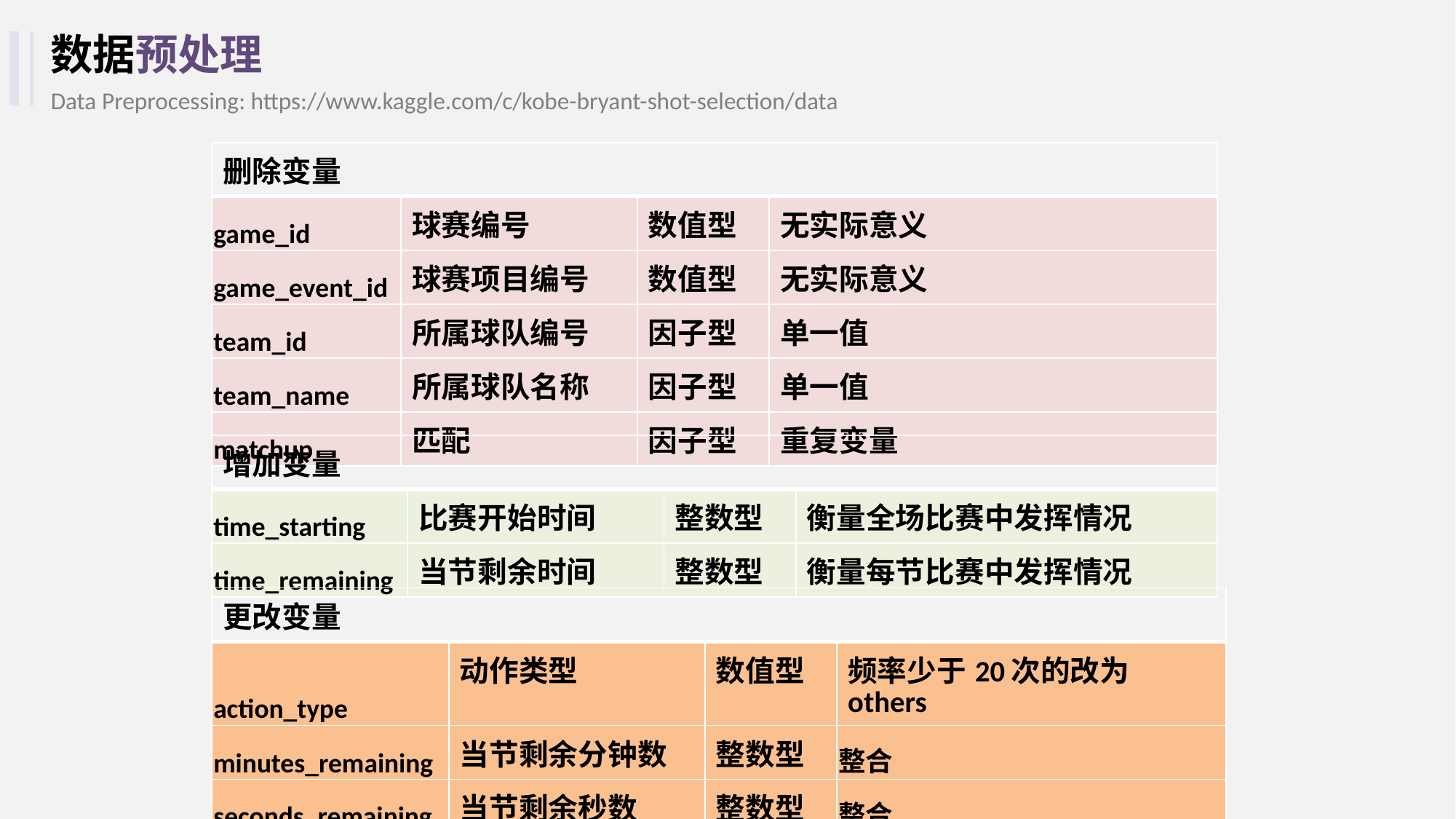

数据预处理
Data Preprocessing: https://www.kaggle.com/c/kobe-bryant-shot-selection/data
| 删除变量 |  |  |  |
| --- | --- | --- | --- |
| game\_id | 球赛编号 | 数值型 | 无实际意义 |
| game\_event\_id | 球赛项目编号 | 数值型 | 无实际意义 |
| team\_id | 所属球队编号 | 因子型 | 单一值 |
| team\_name | 所属球队名称 | 因子型 | 单一值 |
| matchup | 匹配 | 因子型 | 重复变量 |
| 增加变量 |  |  |  |
| --- | --- | --- | --- |
| time\_starting | 比赛开始时间 | 整数型 | 衡量全场比赛中发挥情况 |
| time\_remaining | 当节剩余时间 | 整数型 | 衡量每节比赛中发挥情况 |
| 更改变量 |  |  |  |
| --- | --- | --- | --- |
| action\_type | 动作类型 | 数值型 | 频率少于20次的改为others |
| minutes\_remaining | 当节剩余分钟数 | 整数型 | 整合 |
| seconds\_remaining | 当节剩余秒数 | 整数型 | 整合 |